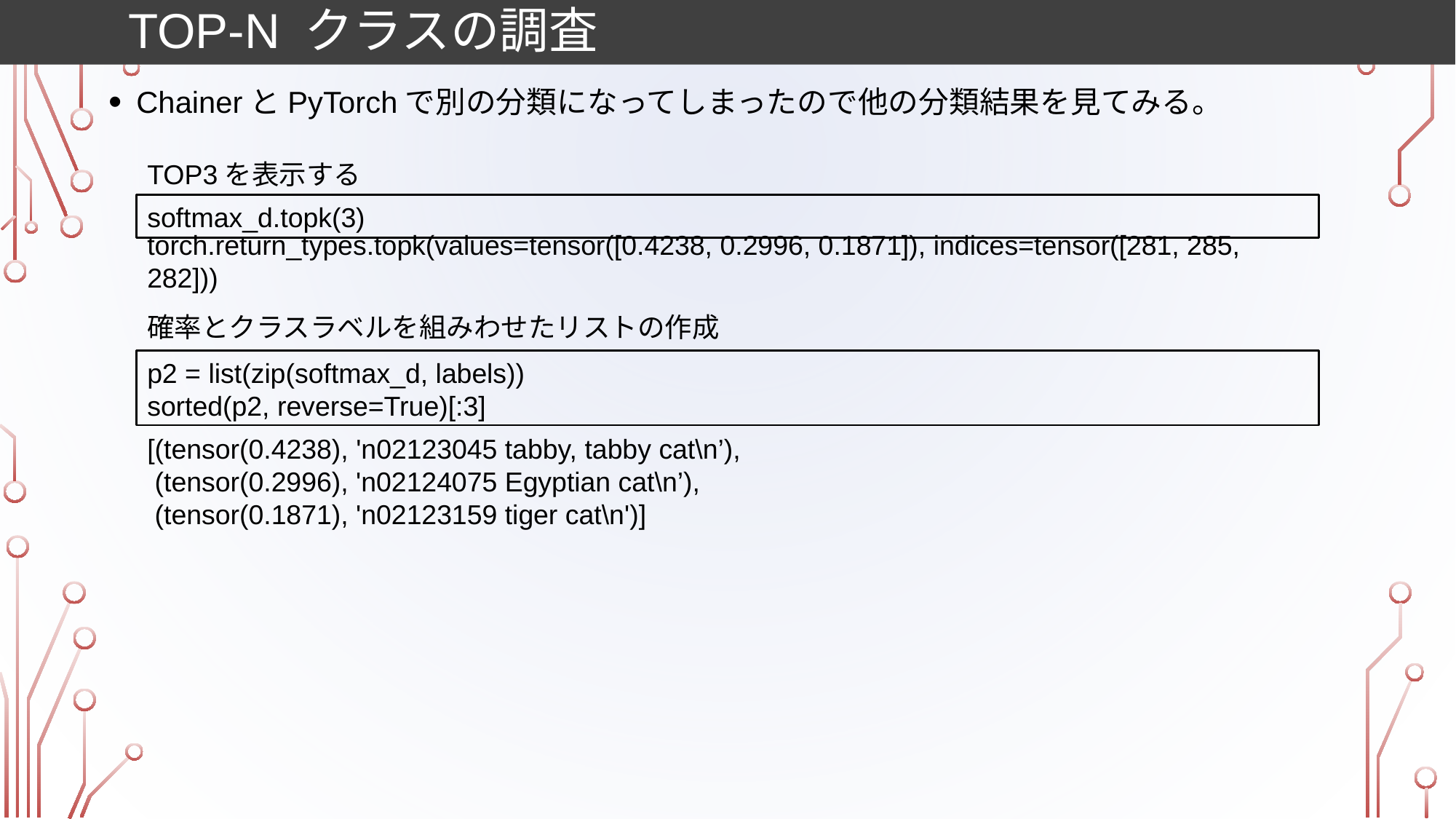

# Top-N クラスの調査
ChainerとPyTorchで別の分類になってしまったので他の分類結果を見てみる。
TOP3を表示する
softmax_d.topk(3)
torch.return_types.topk(values=tensor([0.4238, 0.2996, 0.1871]), indices=tensor([281, 285, 282]))
確率とクラスラベルを組みわせたリストの作成
p2 = list(zip(softmax_d, labels))
sorted(p2, reverse=True)[:3]
[(tensor(0.4238), 'n02123045 tabby, tabby cat\n’),
 (tensor(0.2996), 'n02124075 Egyptian cat\n’),
 (tensor(0.1871), 'n02123159 tiger cat\n')]